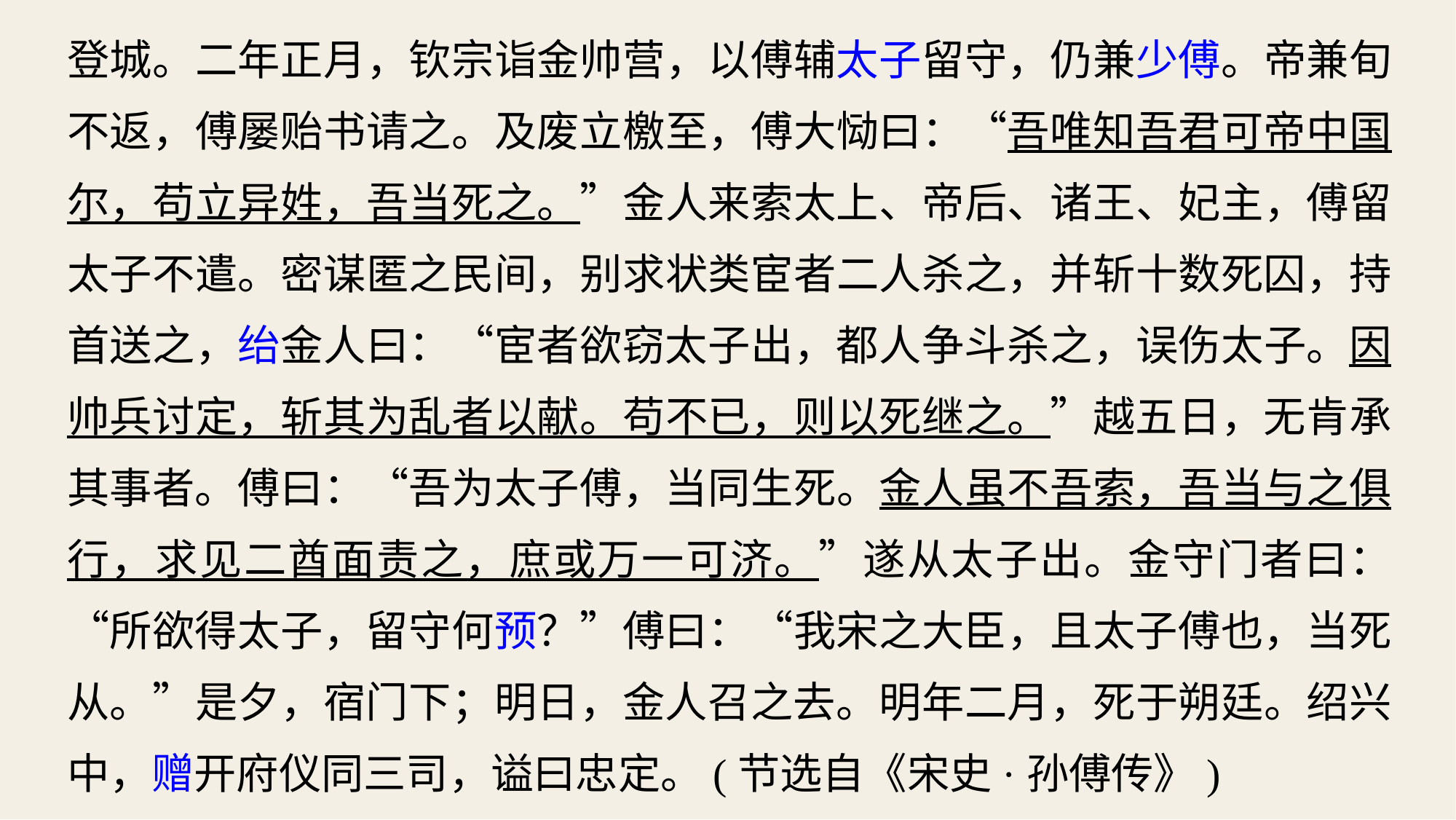

登城。二年正月，钦宗诣金帅营，以傅辅太子留守，仍兼少傅。帝兼旬不返，傅屡贻书请之。及废立檄至，傅大恸曰：“吾唯知吾君可帝中国尔，苟立异姓，吾当死之。”金人来索太上、帝后、诸王、妃主，傅留太子不遣。密谋匿之民间，别求状类宦者二人杀之，并斩十数死囚，持首送之，绐金人曰：“宦者欲窃太子出，都人争斗杀之，误伤太子。因帅兵讨定，斩其为乱者以献。苟不已，则以死继之。”越五日，无肯承其事者。傅曰：“吾为太子傅，当同生死。金人虽不吾索，吾当与之俱行，求见二酋面责之，庶或万一可济。”遂从太子出。金守门者曰：“所欲得太子，留守何预？”傅曰：“我宋之大臣，且太子傅也，当死从。”是夕，宿门下；明日，金人召之去。明年二月，死于朔廷。绍兴中，赠开府仪同三司，谥曰忠定。(节选自《宋史·孙傅传》)